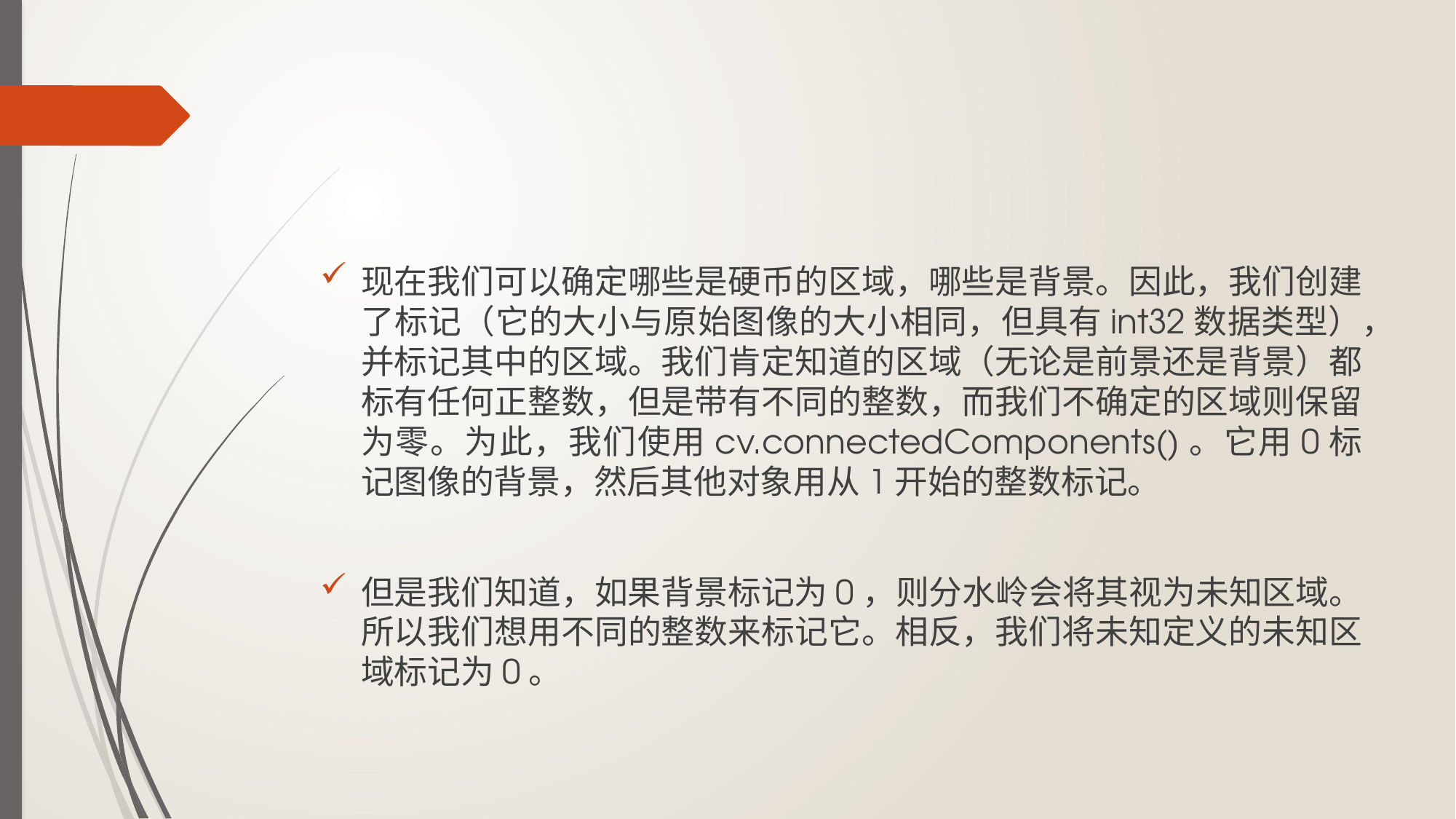

#
现在我们可以确定哪些是硬币的区域，哪些是背景。因此，我们创建了标记（它的大小与原始图像的大小相同，但具有int32数据类型），并标记其中的区域。我们肯定知道的区域（无论是前景还是背景）都标有任何正整数，但是带有不同的整数，而我们不确定的区域则保留为零。为此，我们使用cv.connectedComponents()。它用0标记图像的背景，然后其他对象用从1开始的整数标记。

但是我们知道，如果背景标记为0，则分水岭会将其视为未知区域。所以我们想用不同的整数来标记它。相反，我们将未知定义的未知区域标记为0。